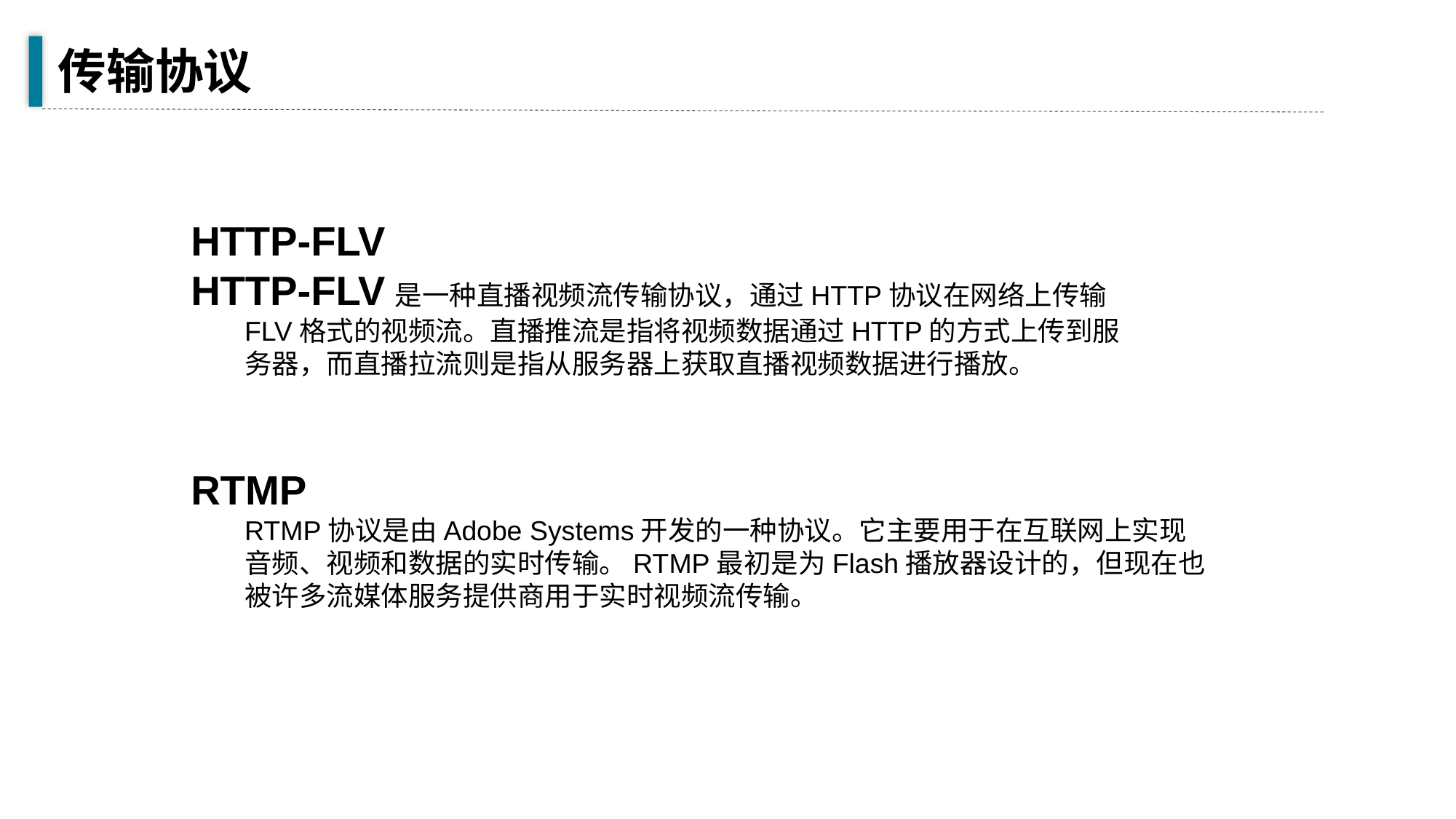

传输协议

HTTP-FLVHTTP-FLV是一种直播视频流传输协议，通过HTTP协议在网络上传输FLV格式的视频流。直播推流是指将视频数据通过HTTP的方式上传到服务器，而直播拉流则是指从服务器上获取直播视频数据进行播放。
RTMP
RTMP协议是由Adobe Systems开发的一种协议。它主要用于在互联网上实现音频、视频和数据的实时传输。RTMP最初是为Flash播放器设计的，但现在也被许多流媒体服务提供商用于实时视频流传输。